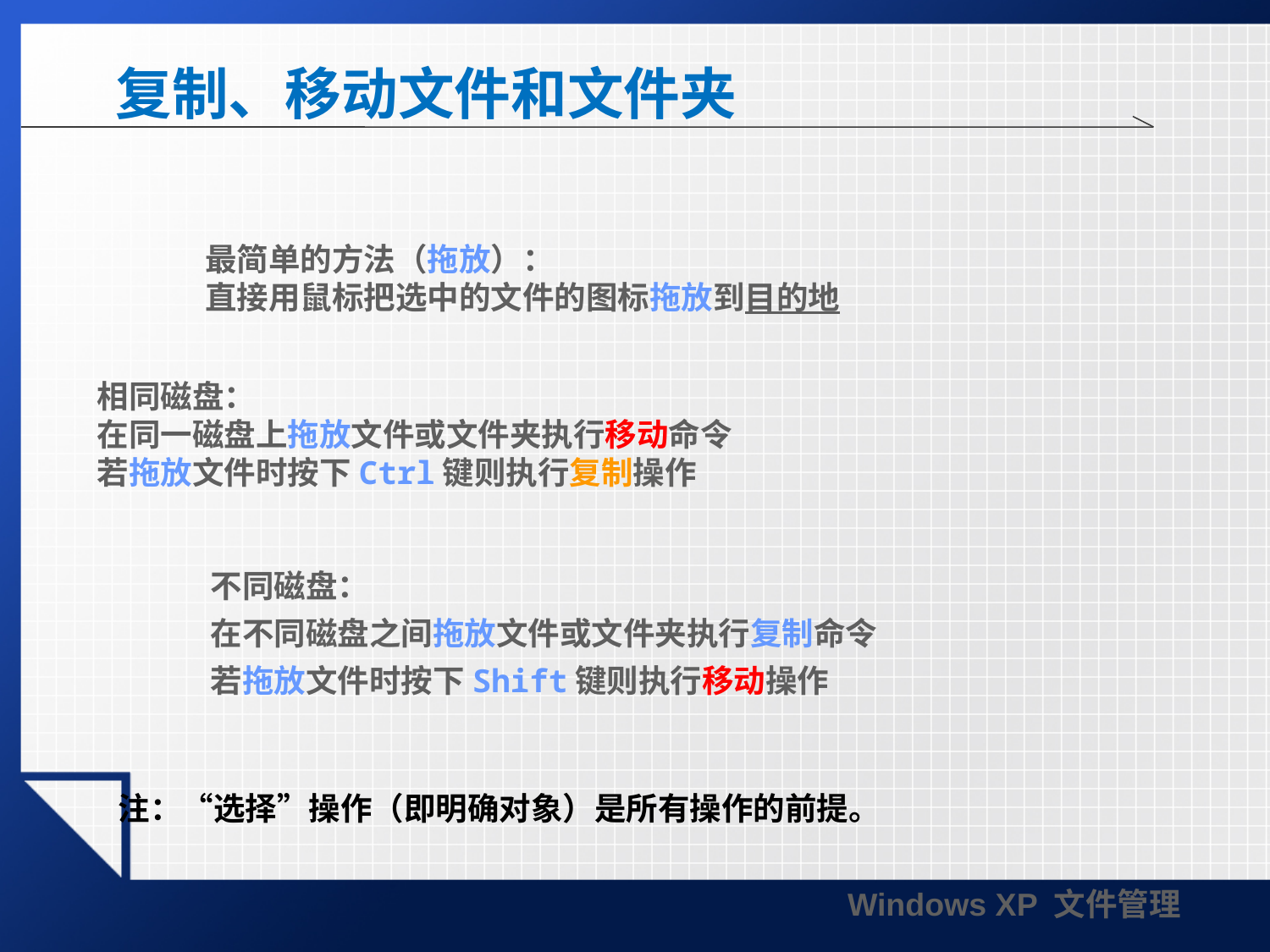

# 复制、移动文件和文件夹
最简单的方法（拖放）：
直接用鼠标把选中的文件的图标拖放到目的地
相同磁盘：
在同一磁盘上拖放文件或文件夹执行移动命令
若拖放文件时按下Ctrl键则执行复制操作
不同磁盘：
在不同磁盘之间拖放文件或文件夹执行复制命令
若拖放文件时按下Shift键则执行移动操作
注：“选择”操作（即明确对象）是所有操作的前提。
Windows XP 文件管理